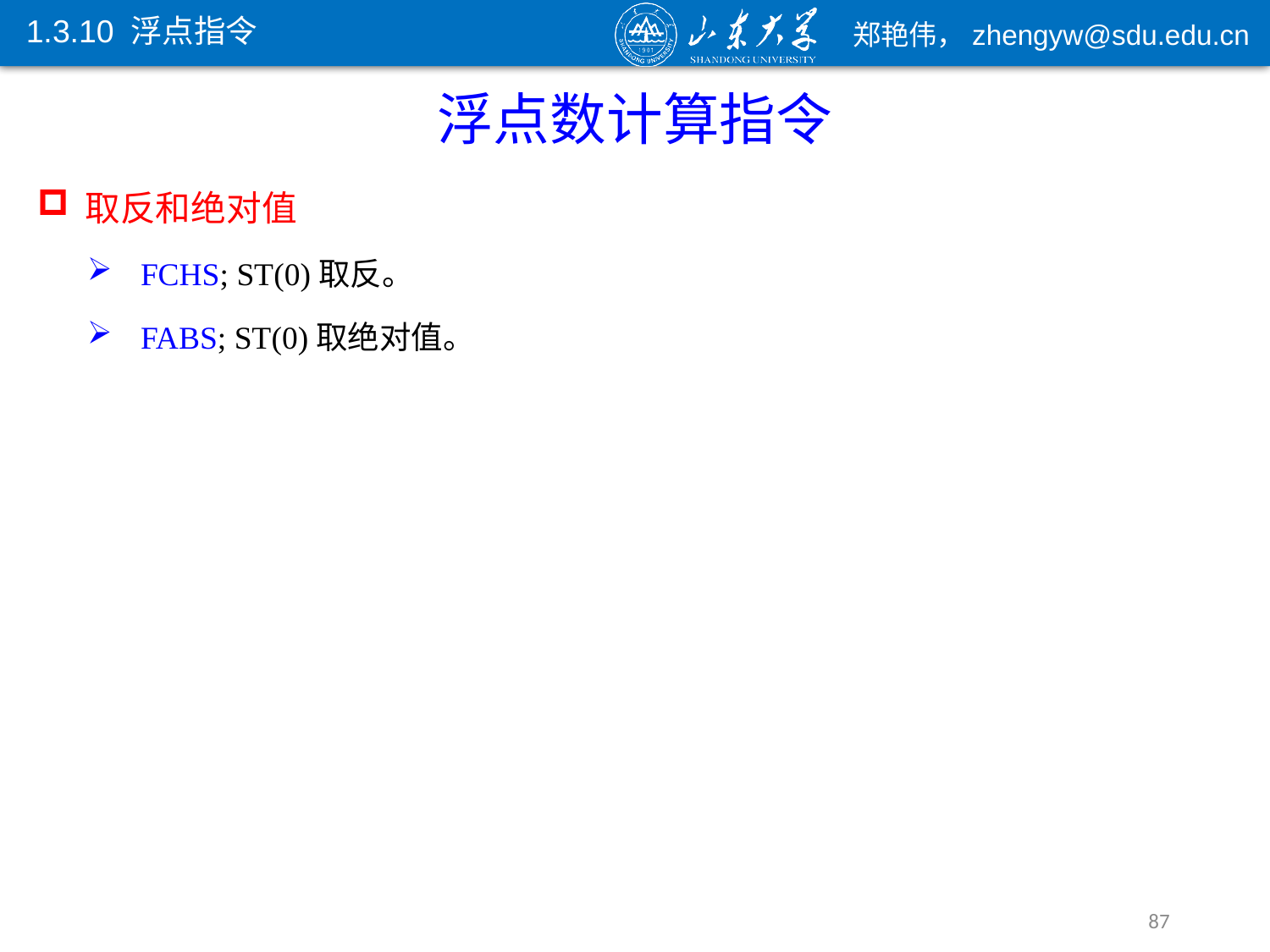

1.3.10 浮点指令
浮点数计算指令
取反和绝对值
FCHS; ST(0)取反。
FABS; ST(0)取绝对值。
87